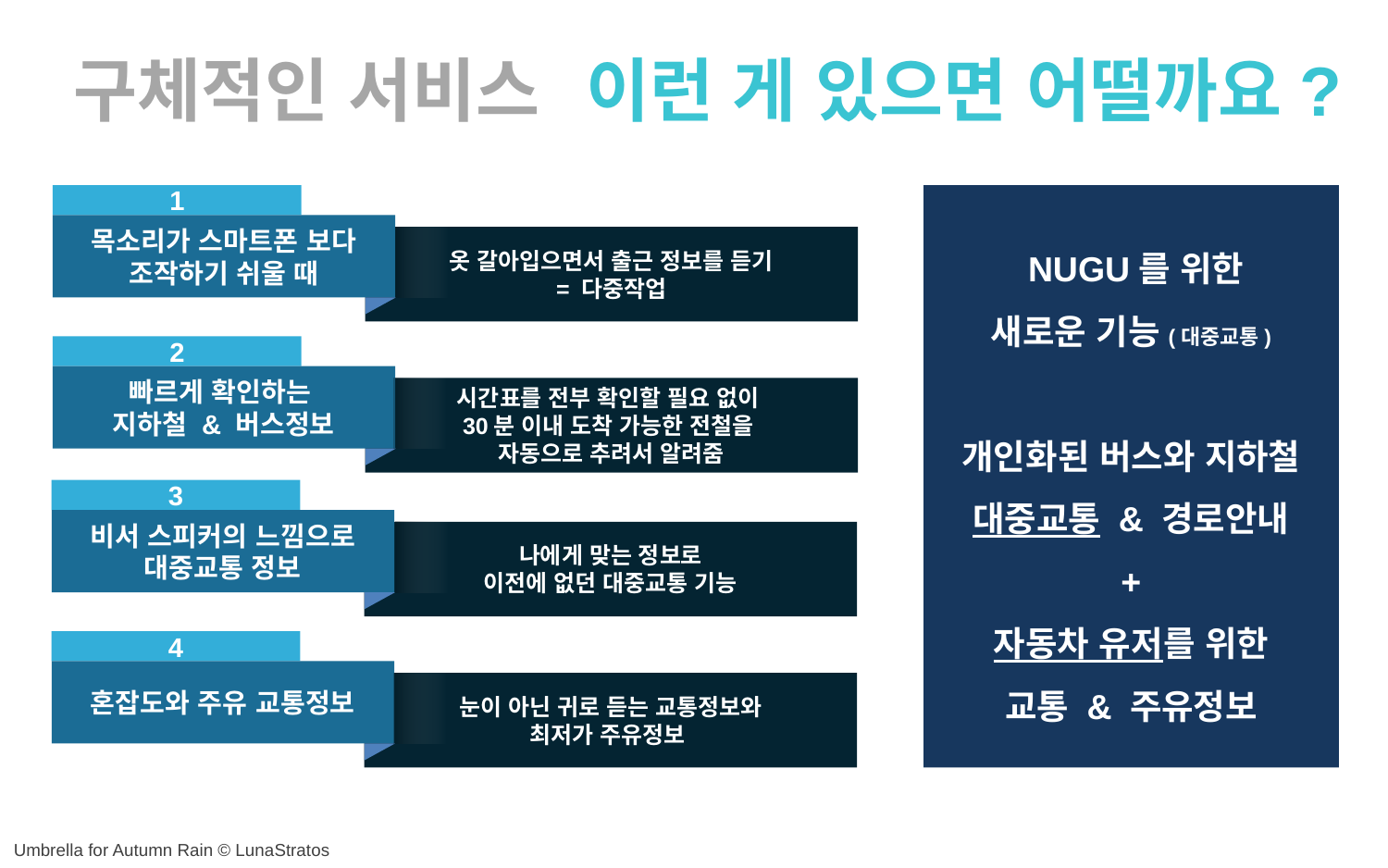

구체적인 서비스
이런 게 있으면 어떨까요?
1
목소리가 스마트폰 보다
조작하기 쉬울 때
옷 갈아입으면서 출근 정보를 듣기
= 다중작업

  NUGU를 위한
새로운 기능(대중교통)

개인화된 버스와 지하철
대중교통 & 경로안내
+
자동차 유저를 위한
교통 & 주유정보
2
빠르게 확인하는
지하철 & 버스정보
시간표를 전부 확인할 필요 없이
30분 이내 도착 가능한 전철을
자동으로 추려서 알려줌

3
비서 스피커의 느낌으로
대중교통 정보
나에게 맞는 정보로
이전에 없던 대중교통 기능

4
혼잡도와 주유 교통정보
눈이 아닌 귀로 듣는 교통정보와
최저가 주유정보

Umbrella for Autumn Rain © LunaStratos